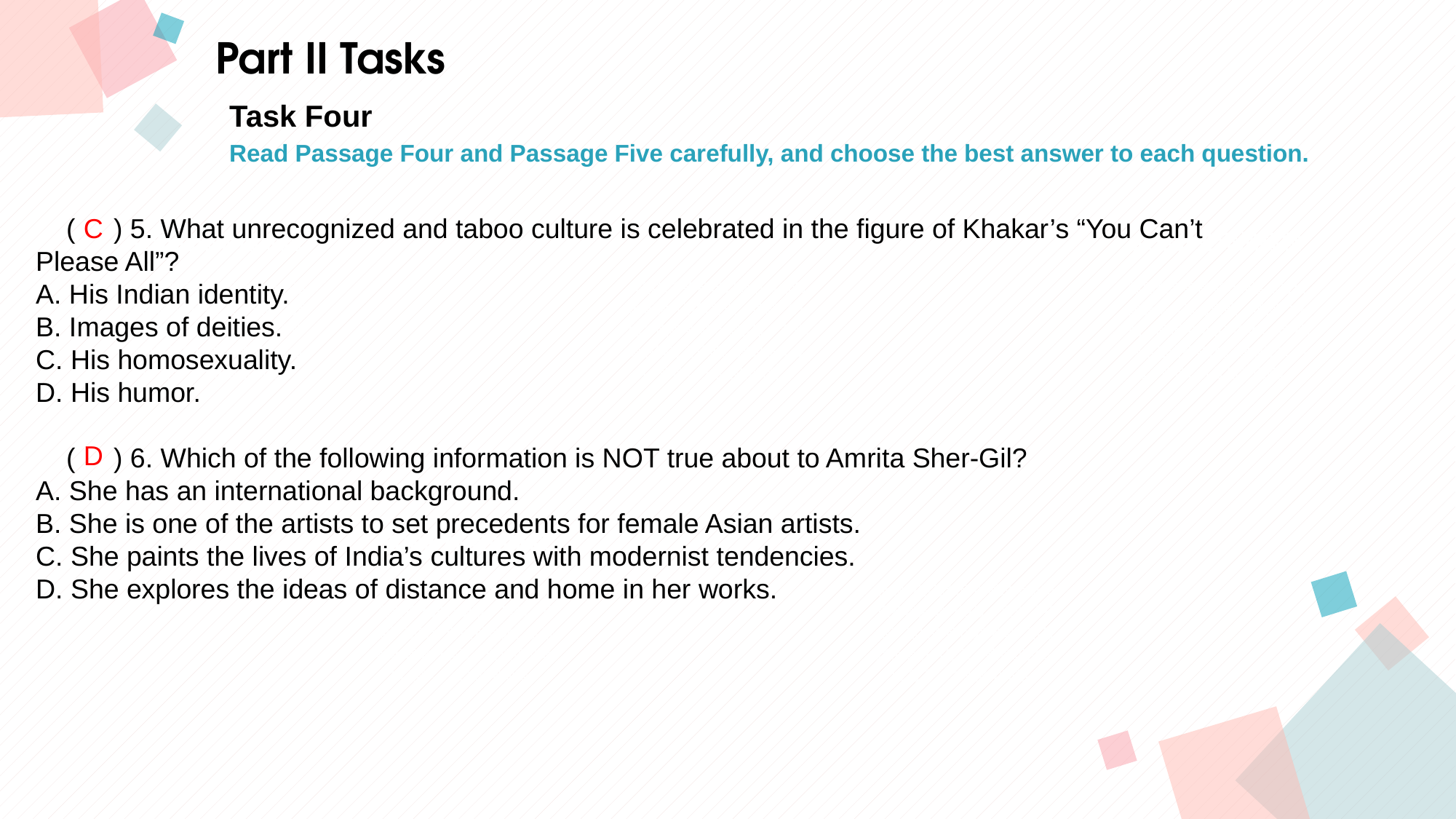

Part II Tasks
Task Four
Read Passage Four and Passage Five carefully, and choose the best answer to each question.
    (     ) 5. What unrecognized and taboo culture is celebrated in the figure of Khakar’s “You Can’t
Please All”?
A. His Indian identity.
B. Images of deities.
C. His homosexuality.
D. His humor.

    (     ) 6. Which of the following information is NOT true about to Amrita Sher-Gil?
A. She has an international background.
B. She is one of the artists to set precedents for female Asian artists.
C. She paints the lives of India’s cultures with modernist tendencies.
D. She explores the ideas of distance and home in her works.
C
点击此处添加标题
点击此处添加标题
标题数字等都可以通过点击和重新输入进行更改，顶部“开始”面板中可以对字体、字号、颜色等进行修改。建议正文8-14号字，1.3倍字间距。
标题数字等都可以通过点击和重新输入进行更改，顶部“开始”面板中可以对字体、字号、颜色等进行修改。建议正文8-14号字，1.3倍字间距。
标题数字等都可以通过点击和重新输入进行更改，顶部“开始”面板中可以对字体、字号、颜色等进行修改。建议正文8-14号字，1.3倍字间距。
D
点击此处添加标题
标题数字等都可以通过点击和重新输入进行更改，顶部“开始”面板中可以对字体、字号、颜色等进行修改。建议正文8-14号字，1.3倍字间距。
标题数字等都可以通过点击和重新输入进行更改，顶部“开始”面板中可以对字体、字号、颜色等进行修改。建议正文8-14号字，1.3倍字间距。